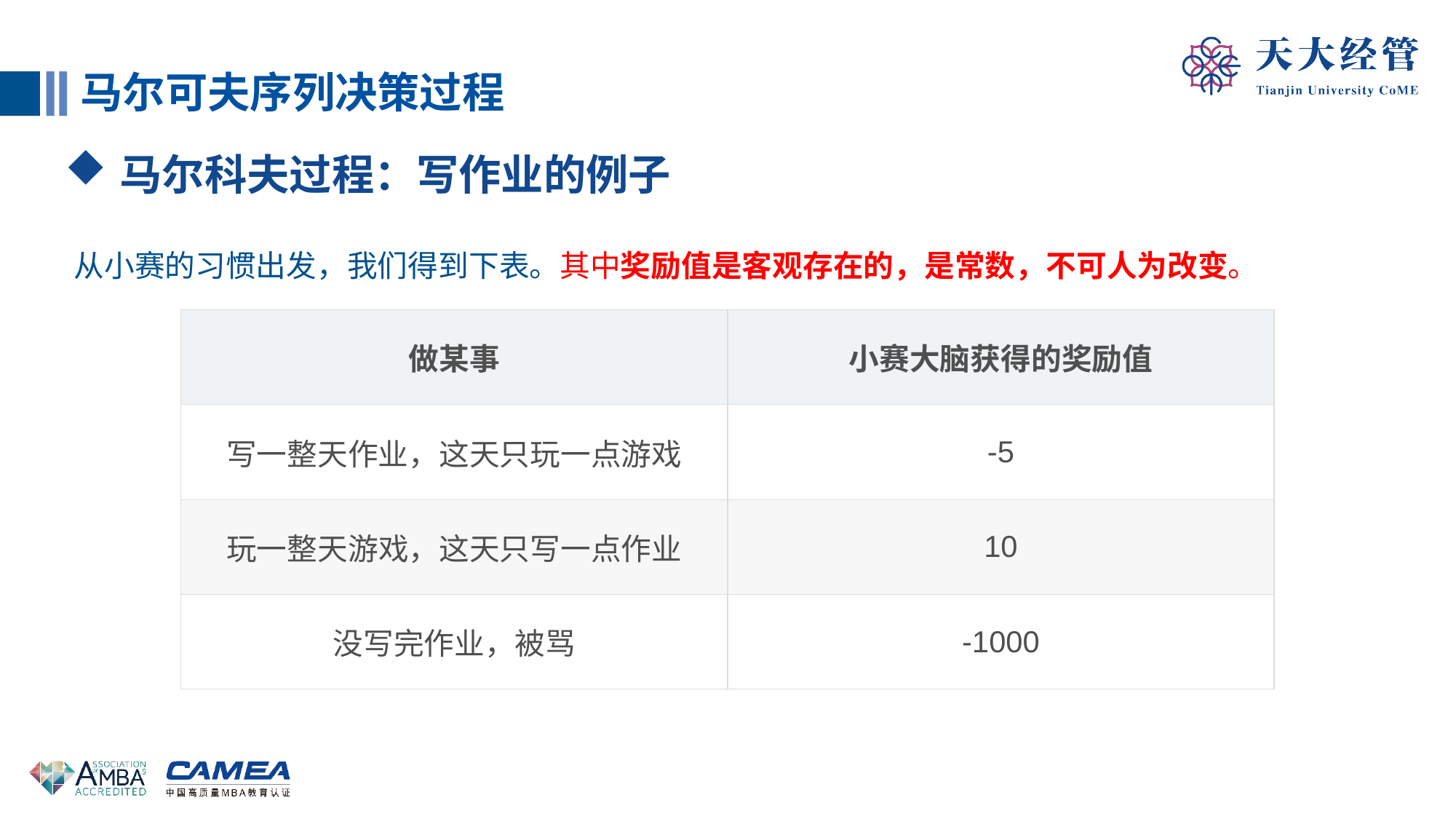

马尔可夫序列决策过程

马尔科夫过程：写作业的例子
从小赛的习惯出发，我们得到下表。其中奖励值是客观存在的，是常数，不可人为改变。
| 做某事 | 小赛大脑获得的奖励值 |
| --- | --- |
| 写一整天作业，这天只玩一点游戏 | -5 |
| 玩一整天游戏，这天只写一点作业 | 10 |
| 没写完作业，被骂 | -1000 |